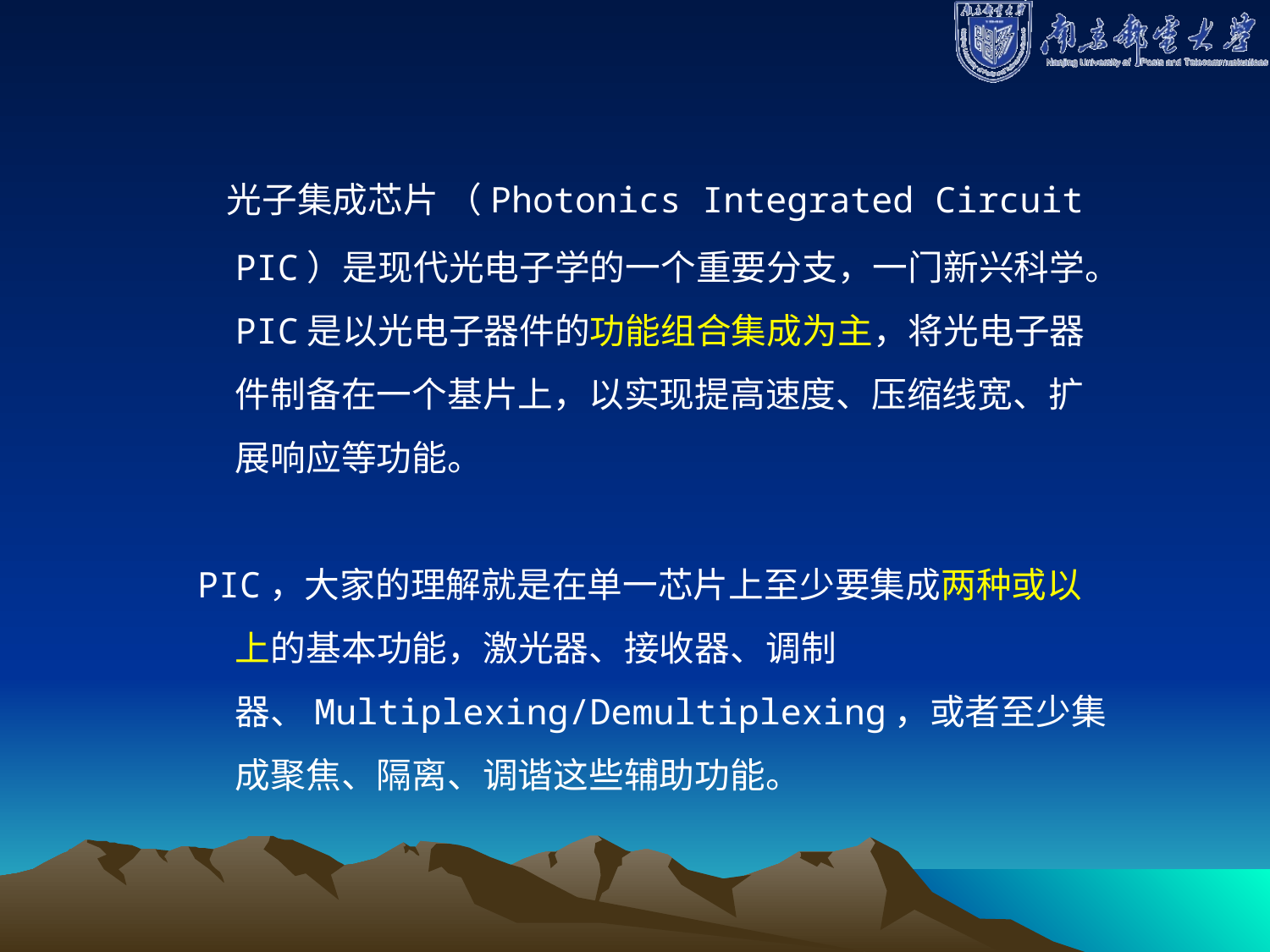

光子集成芯片 （Photonics Integrated Circuit PIC）是现代光电子学的一个重要分支，一门新兴科学。PIC是以光电子器件的功能组合集成为主，将光电子器件制备在一个基片上，以实现提高速度、压缩线宽、扩展响应等功能。

 PIC，大家的理解就是在单一芯片上至少要集成两种或以上的基本功能，激光器、接收器、调制器、Multiplexing/Demultiplexing，或者至少集成聚焦、隔离、调谐这些辅助功能。

66